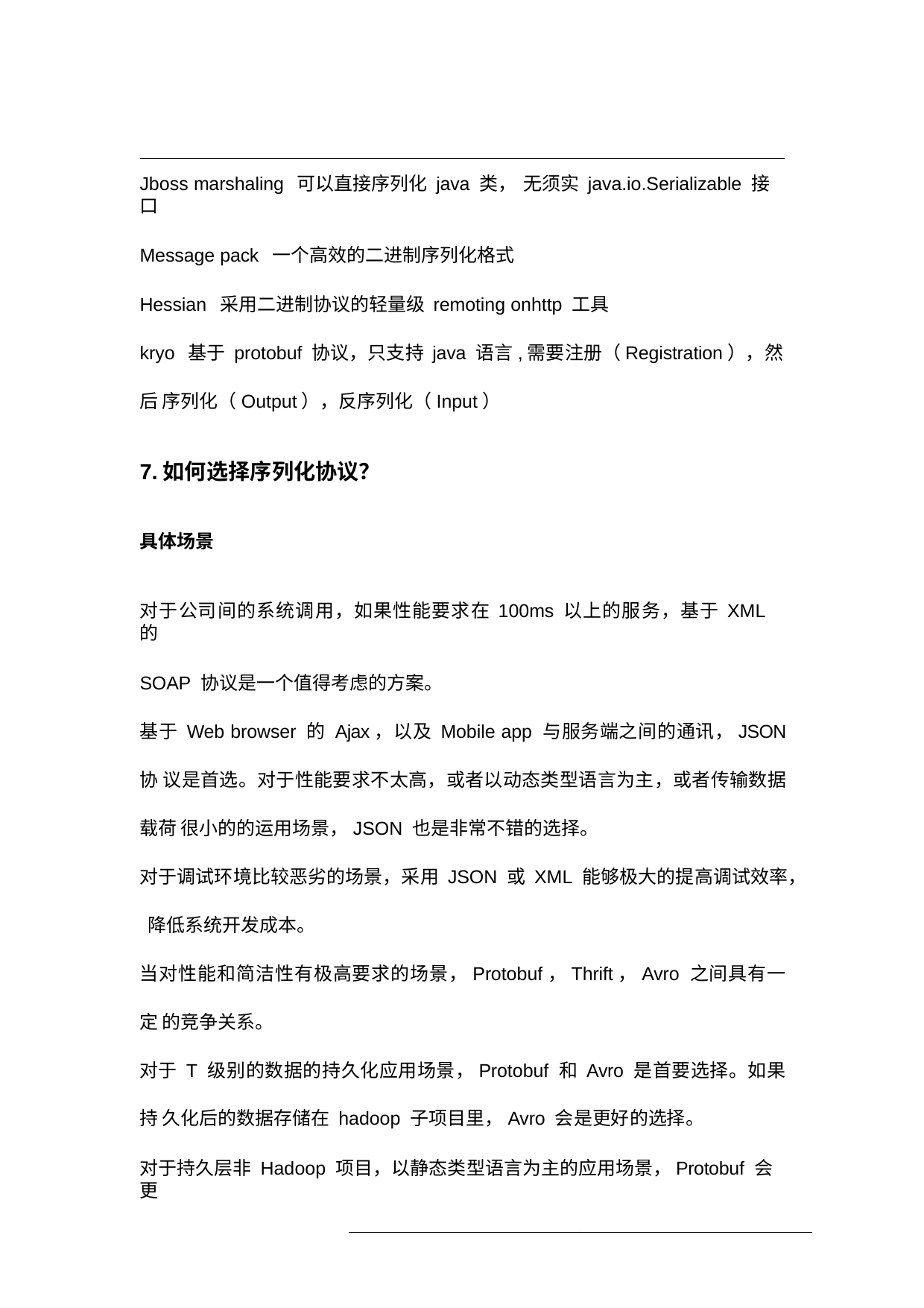

Jboss marshaling 可以直接序列化 java 类， 无须实 java.io.Serializable 接口

Message pack 一个高效的二进制序列化格式

Hessian 采用二进制协议的轻量级 remoting onhttp 工具
kryo 基于 protobuf 协议，只支持 java 语言,需要注册（Registration），然后 序列化（Output），反序列化（Input）

7.如何选择序列化协议？

具体场景
对于公司间的系统调用，如果性能要求在 100ms 以上的服务，基于 XML 的

SOAP 协议是一个值得考虑的方案。
基于 Web browser 的 Ajax，以及 Mobile app 与服务端之间的通讯，JSON 协 议是首选。对于性能要求不太高，或者以动态类型语言为主，或者传输数据载荷 很小的的运用场景，JSON 也是非常不错的选择。
对于调试环境比较恶劣的场景，采用JSON 或 XML 能够极大的提高调试效率，  降低系统开发成本。
当对性能和简洁性有极高要求的场景，Protobuf，Thrift，Avro 之间具有一定 的竞争关系。
对于 T 级别的数据的持久化应用场景，Protobuf 和 Avro 是首要选择。如果持 久化后的数据存储在 hadoop 子项目里，Avro 会是更好的选择。

对于持久层非Hadoop 项目，以静态类型语言为主的应用场景，Protobuf 会更